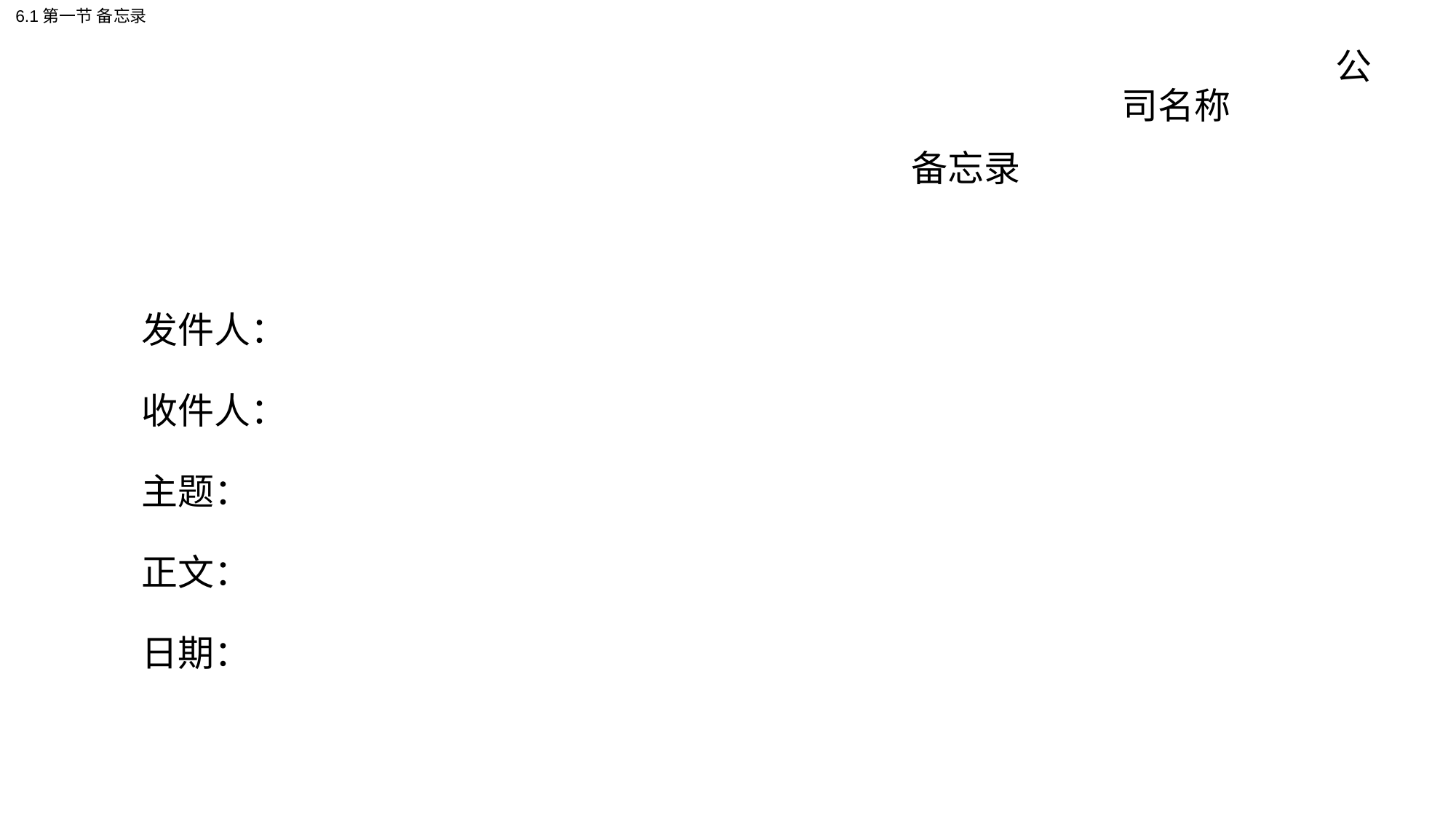

6.1第一节 备忘录
                         公司名称
                                                                                             备忘录

发件人：
收件人：
主题：
正文：
日期：